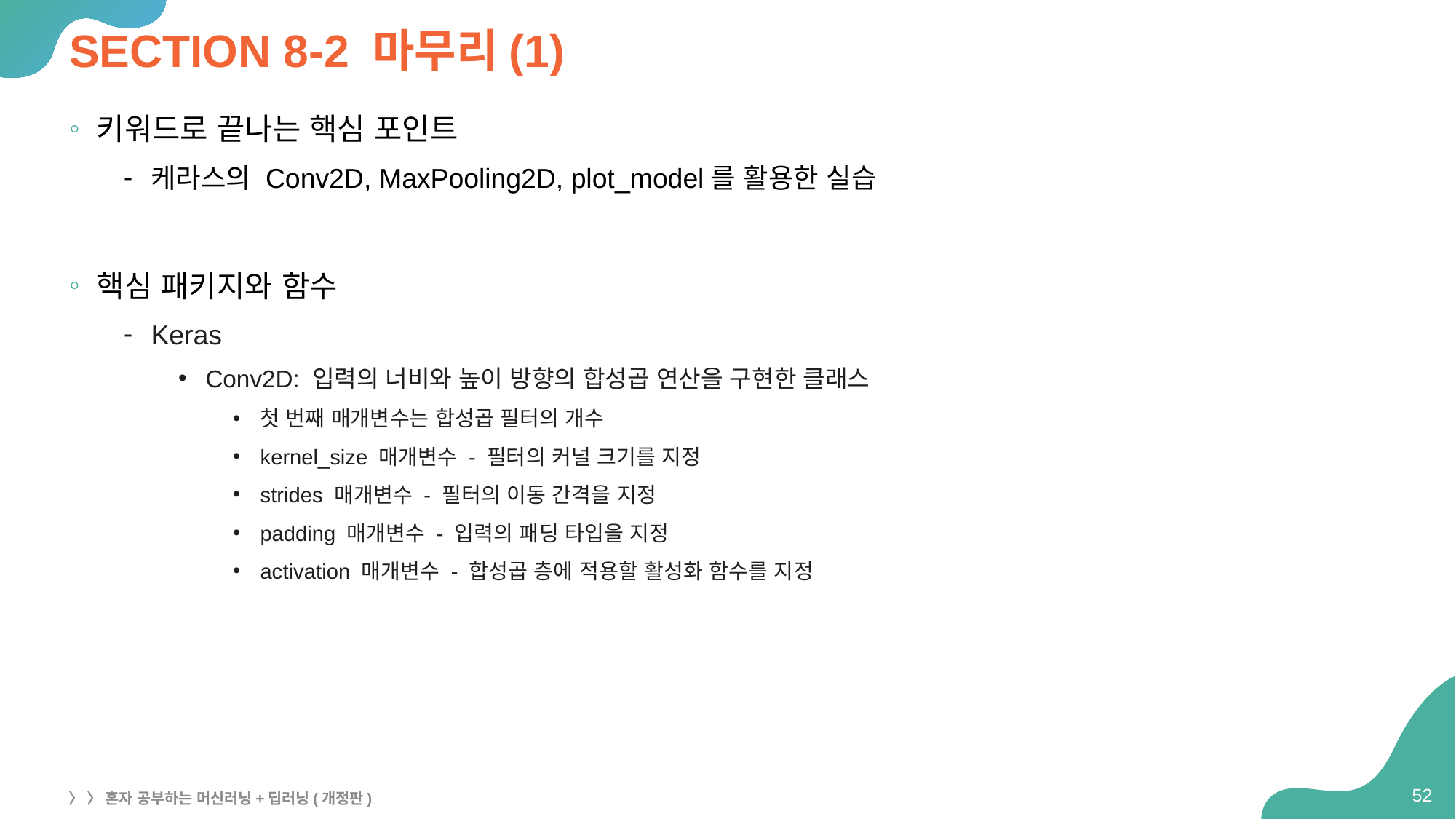

# SECTION 8-2 마무리(1)
키워드로 끝나는 핵심 포인트
케라스의 Conv2D, MaxPooling2D, plot_model를 활용한 실습

핵심 패키지와 함수
Keras
Conv2D: 입력의 너비와 높이 방향의 합성곱 연산을 구현한 클래스
첫 번째 매개변수는 합성곱 필터의 개수
kernel_size 매개변수 - 필터의 커널 크기를 지정
strides 매개변수 - 필터의 이동 간격을 지정
padding 매개변수 - 입력의 패딩 타입을 지정
activation 매개변수 - 합성곱 층에 적용할 활성화 함수를 지정
52
〉 〉 혼자 공부하는 머신러닝+딥러닝(개정판)